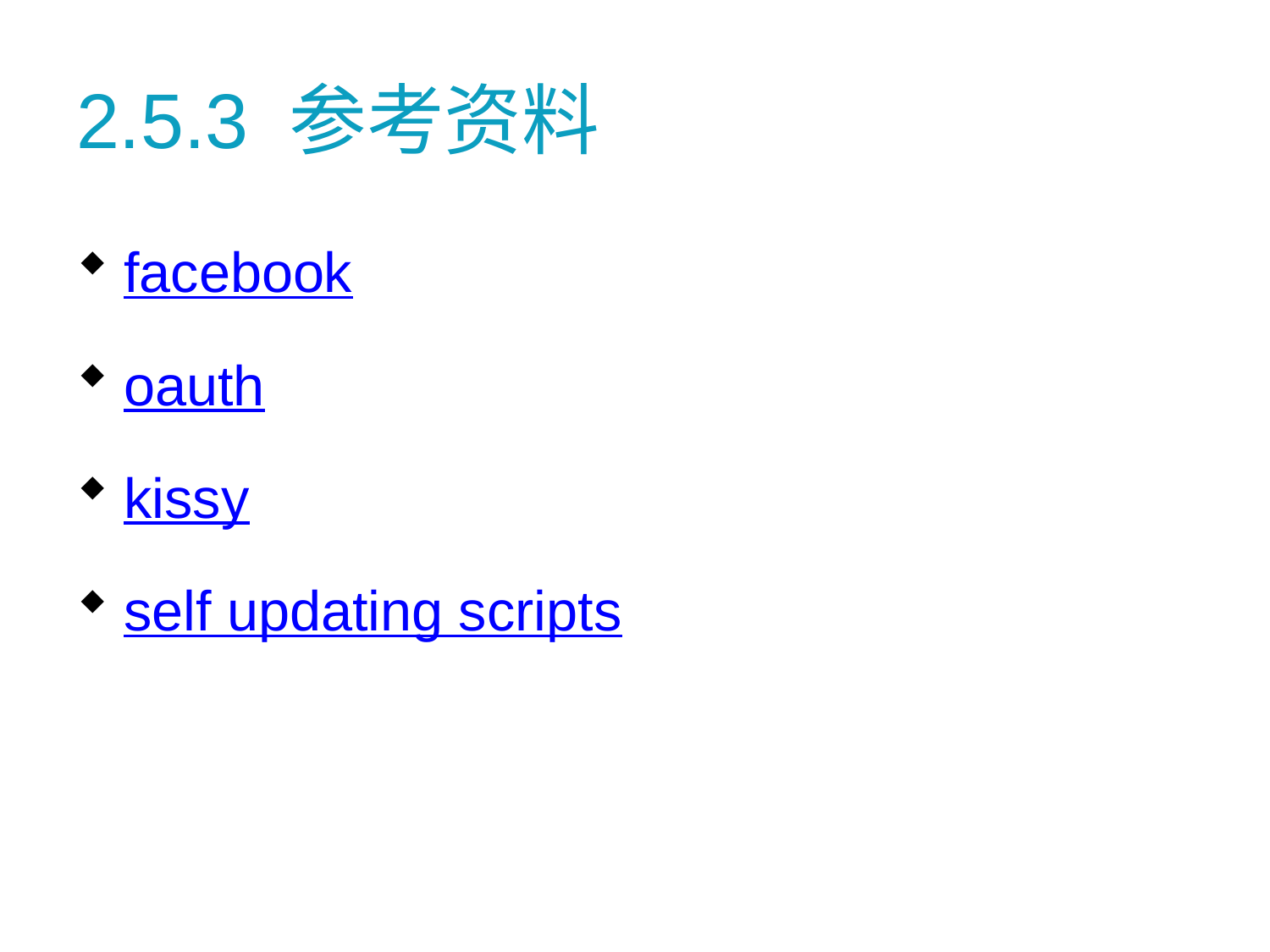

# 2.5.3 参考资料
facebook
oauth
kissy
self updating scripts